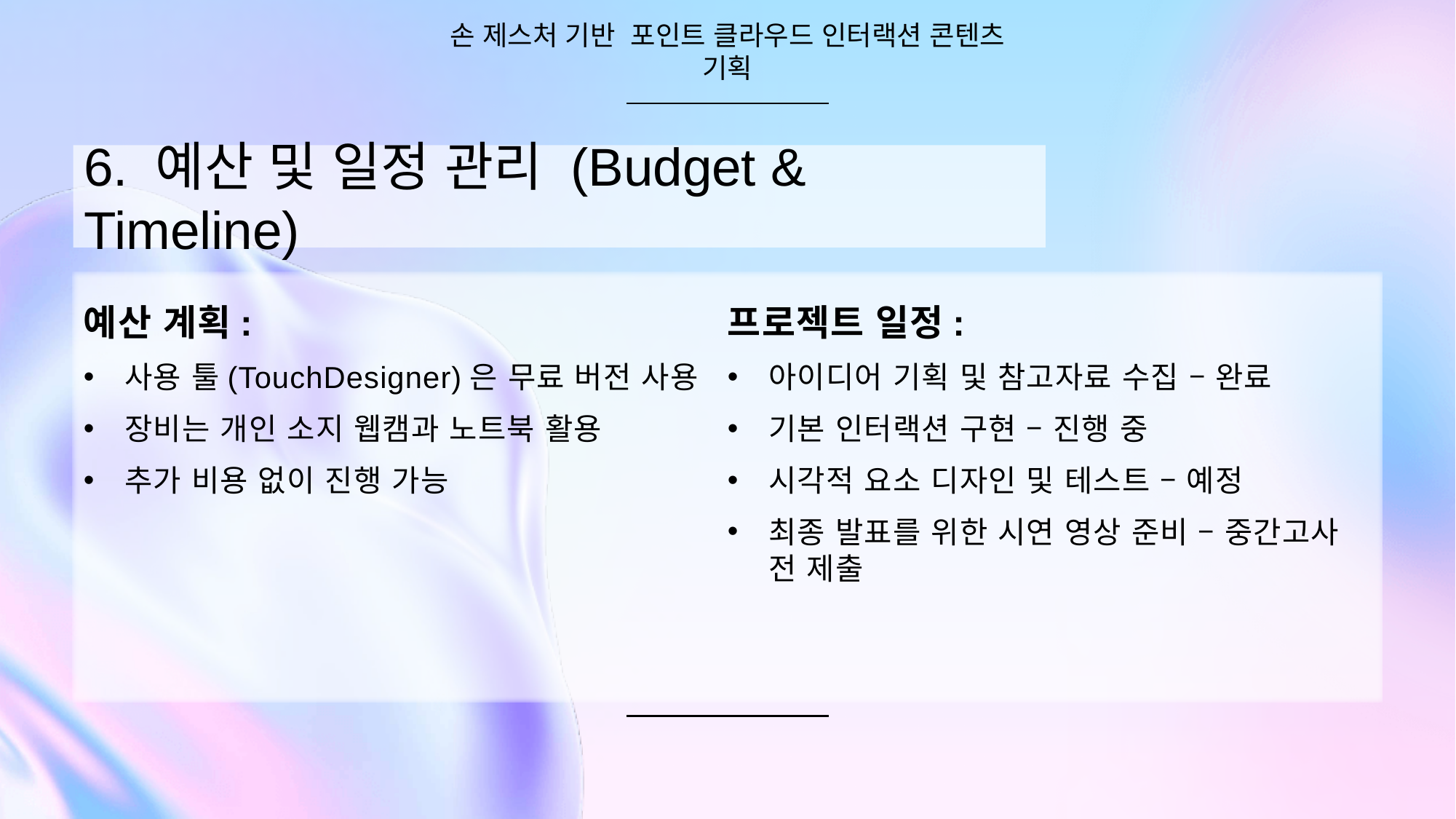

손 제스처 기반  포인트 클라우드 인터랙션 콘텐츠 기획
# 6. 예산 및 일정 관리 (Budget & Timeline)
예산 계획:
사용 툴(TouchDesigner)은 무료 버전 사용
장비는 개인 소지 웹캠과 노트북 활용
추가 비용 없이 진행 가능

프로젝트 일정:
아이디어 기획 및 참고자료 수집 – 완료
기본 인터랙션 구현 – 진행 중
시각적 요소 디자인 및 테스트 – 예정
최종 발표를 위한 시연 영상 준비 – 중간고사 전 제출